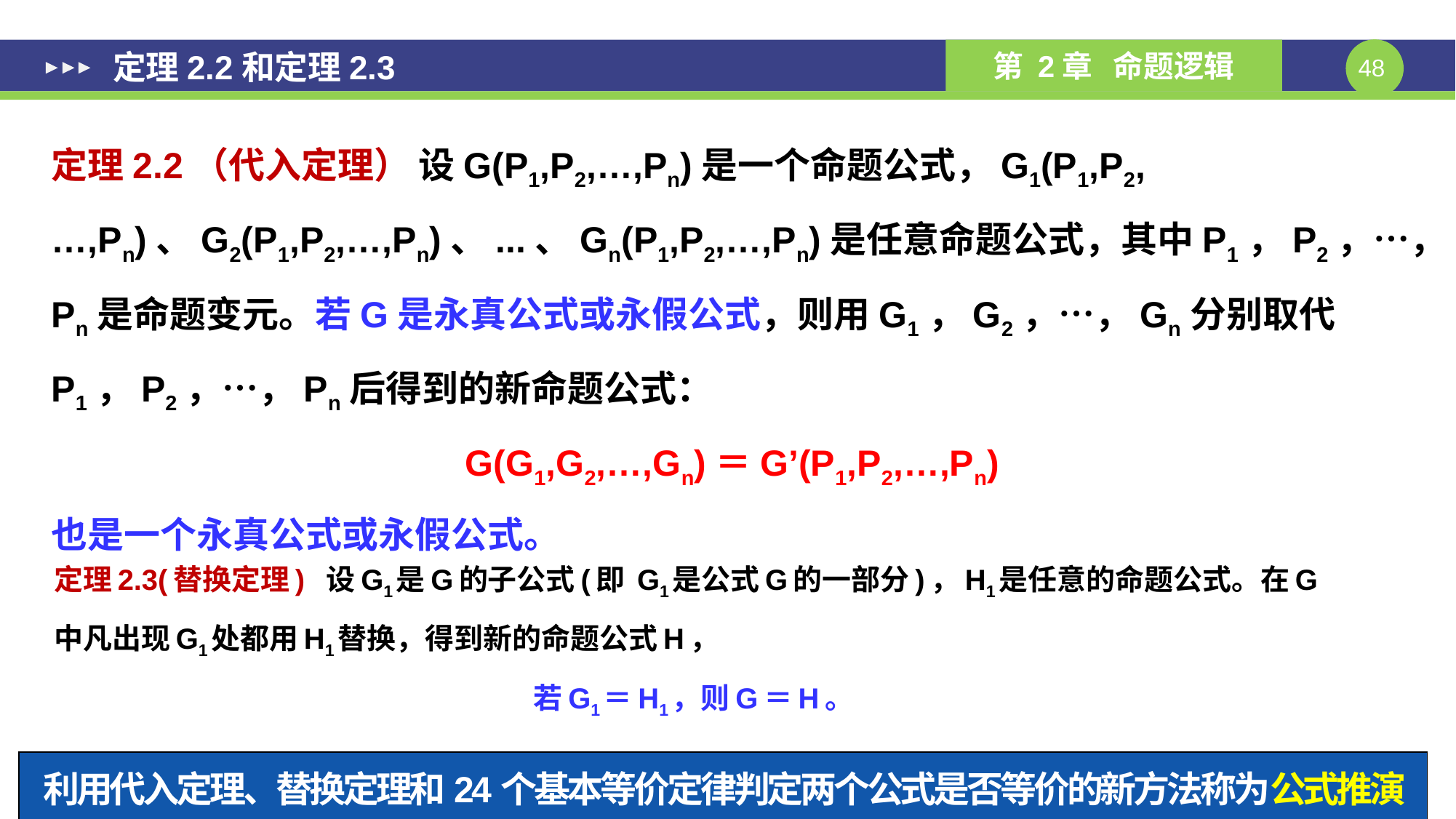

定理2.2和定理2.3
定理2.2（代入定理） 设G(P1,P2,…,Pn)是一个命题公式，G1(P1,P2,…,Pn)、G2(P1,P2,…,Pn)、...、Gn(P1,P2,…,Pn)是任意命题公式，其中P1，P2，…，Pn是命题变元。若G是永真公式或永假公式，则用G1，G2，…，Gn分别取代P1，P2，…，Pn后得到的新命题公式：
G(G1,G2,…,Gn)＝G’(P1,P2,…,Pn)
也是一个永真公式或永假公式。
定理2.3(替换定理)  设G1是G的子公式(即 G1是公式G的一部分)，H1是任意的命题公式。在G中凡出现G1处都用H1替换，得到新的命题公式H，
若G1＝H1，则G＝H。
利用代入定理、替换定理和24个基本等价定律判定两个公式是否等价的新方法称为公式推演法.